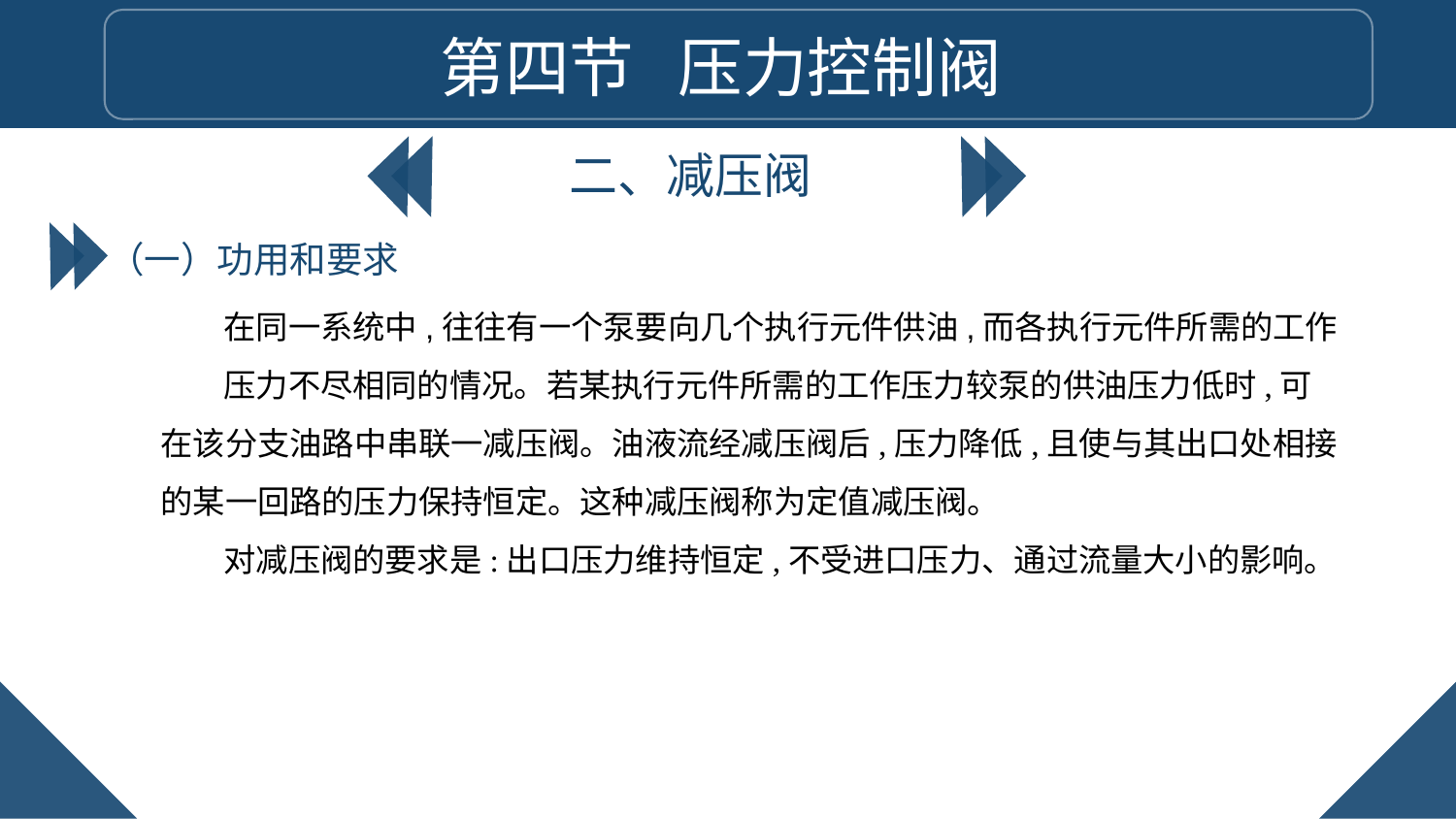

第四节   压力控制阀
二、减压阀

（一）功用和要求

在同一系统中,往往有一个泵要向几个执行元件供油,而各执行元件所需的工作
压力不尽相同的情况。若某执行元件所需的工作压力较泵的供油压力低时,可在该分支油路中串联一减压阀。油液流经减压阀后,压力降低,且使与其出口处相接的某一回路的压力保持恒定。这种减压阀称为定值减压阀。
对减压阀的要求是:出口压力维持恒定,不受进口压力、通过流量大小的影响。